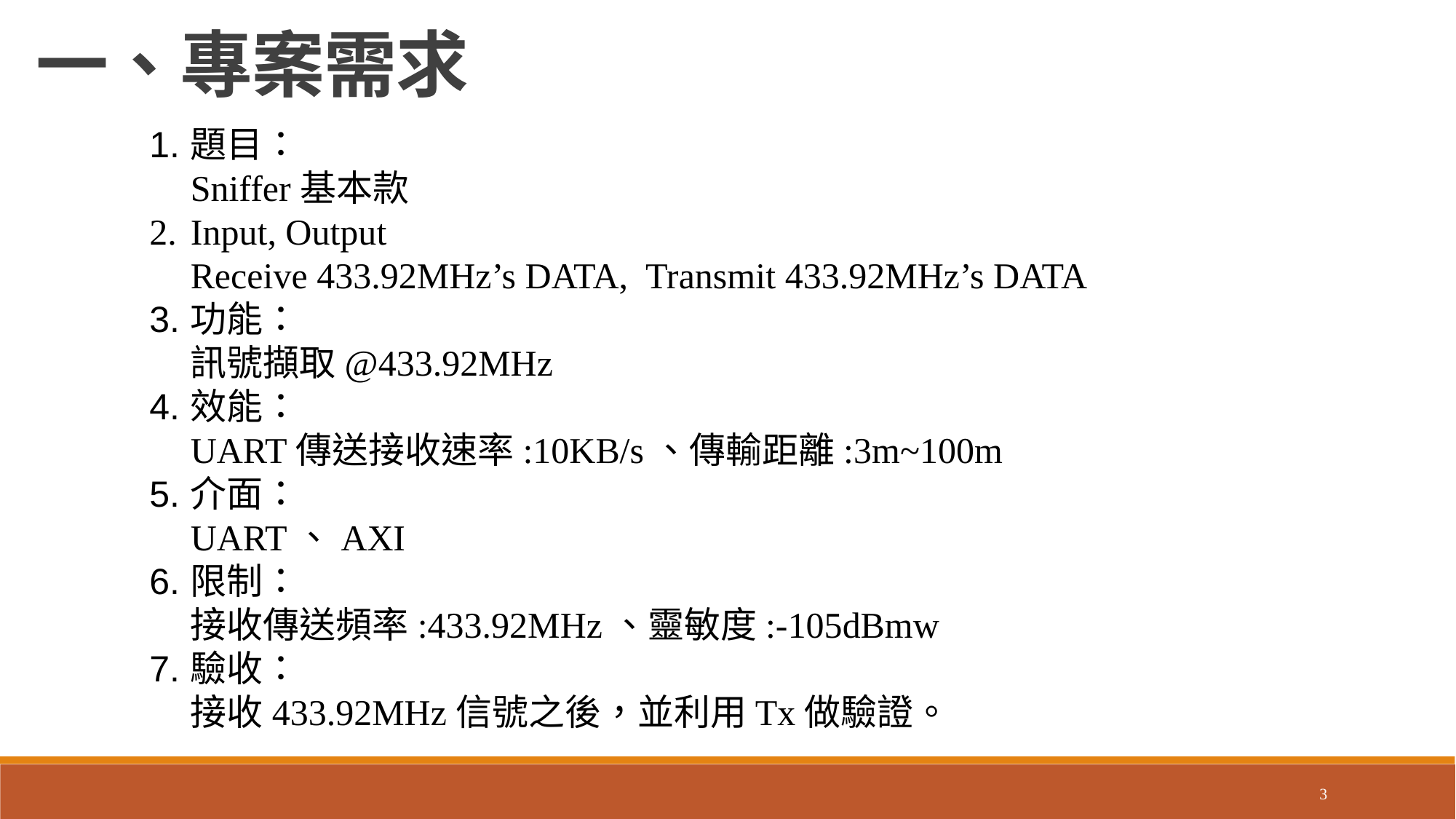

一、專案需求
題目：
Sniffer基本款
Input, Output
Receive 433.92MHz’s DATA,  Transmit 433.92MHz’s DATA
功能：
訊號擷取@433.92MHz
效能：
UART傳送接收速率:10KB/s、傳輸距離:3m~100m
介面：
UART、AXI
限制：
接收傳送頻率:433.92MHz、靈敏度:-105dBmw
驗收：
接收433.92MHz信號之後，並利用Tx做驗證。

3